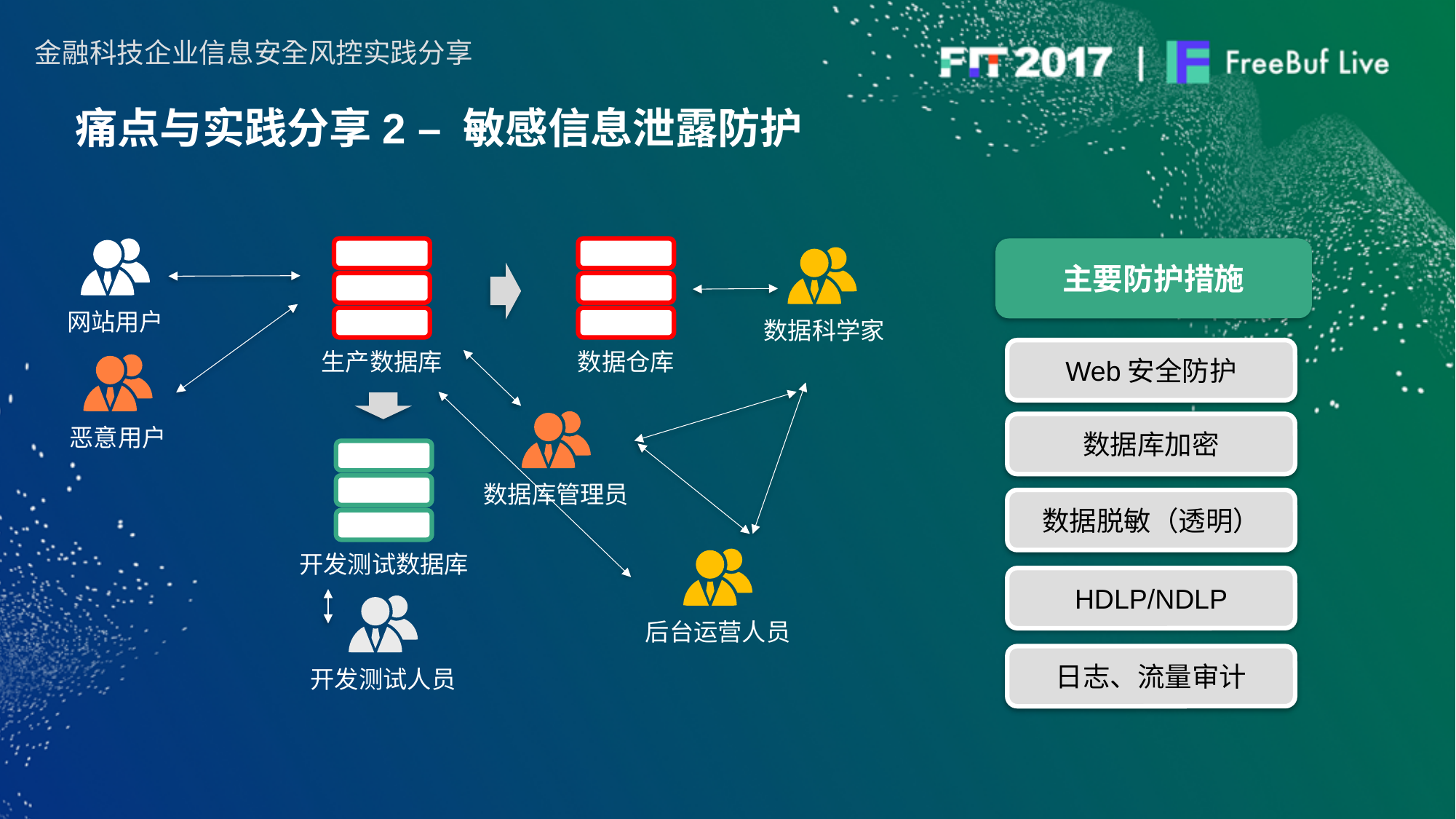

痛点与实践分享2 – 敏感信息泄露防护

网站用户

生产数据库
主要防护措施

数据仓库

数据科学家

Web安全防护

恶意用户

数据库管理员
数据库加密

开发测试数据库
数据脱敏（透明）

后台运营人员
HDLP/NDLP

开发测试人员
日志、流量审计